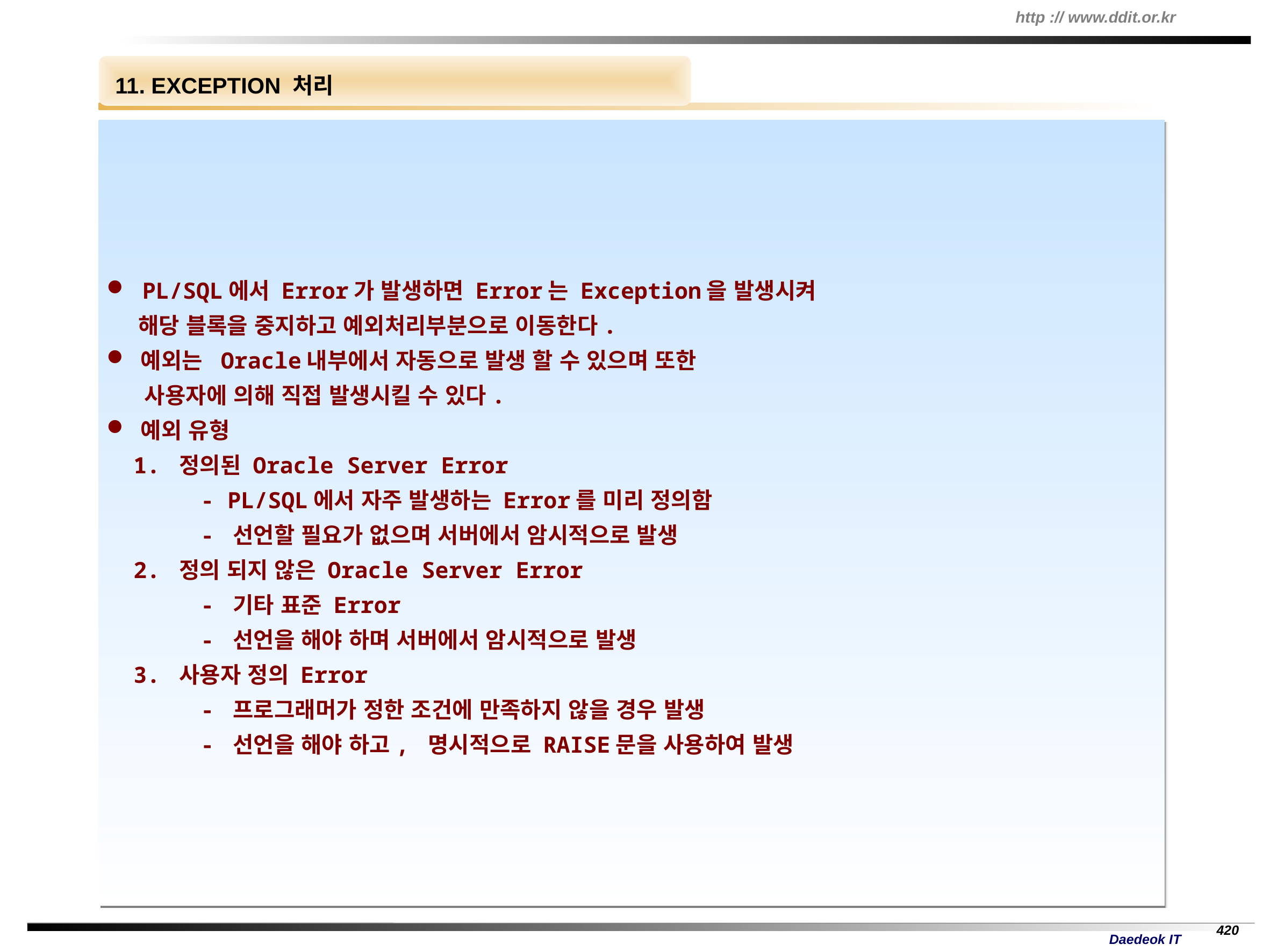

11. EXCEPTION 처리

 PL/SQL에서 Error가 발생하면 Error는 Exception을 발생시켜
  해당 블록을 중지하고 예외처리부분으로 이동한다.
 예외는  Oracle내부에서 자동으로 발생 할 수 있으며 또한
   사용자에 의해 직접 발생시킬 수 있다.
 예외 유형
  1. 정의된 Oracle Server Error
       - PL/SQL에서 자주 발생하는 Error를 미리 정의함
       - 선언할 필요가 없으며 서버에서 암시적으로 발생
  2. 정의 되지 않은 Oracle Server Error
       - 기타 표준 Error
       - 선언을 해야 하며 서버에서 암시적으로 발생
  3. 사용자 정의 Error
       - 프로그래머가 정한 조건에 만족하지 않을 경우 발생
       - 선언을 해야 하고, 명시적으로 RAISE문을 사용하여 발생